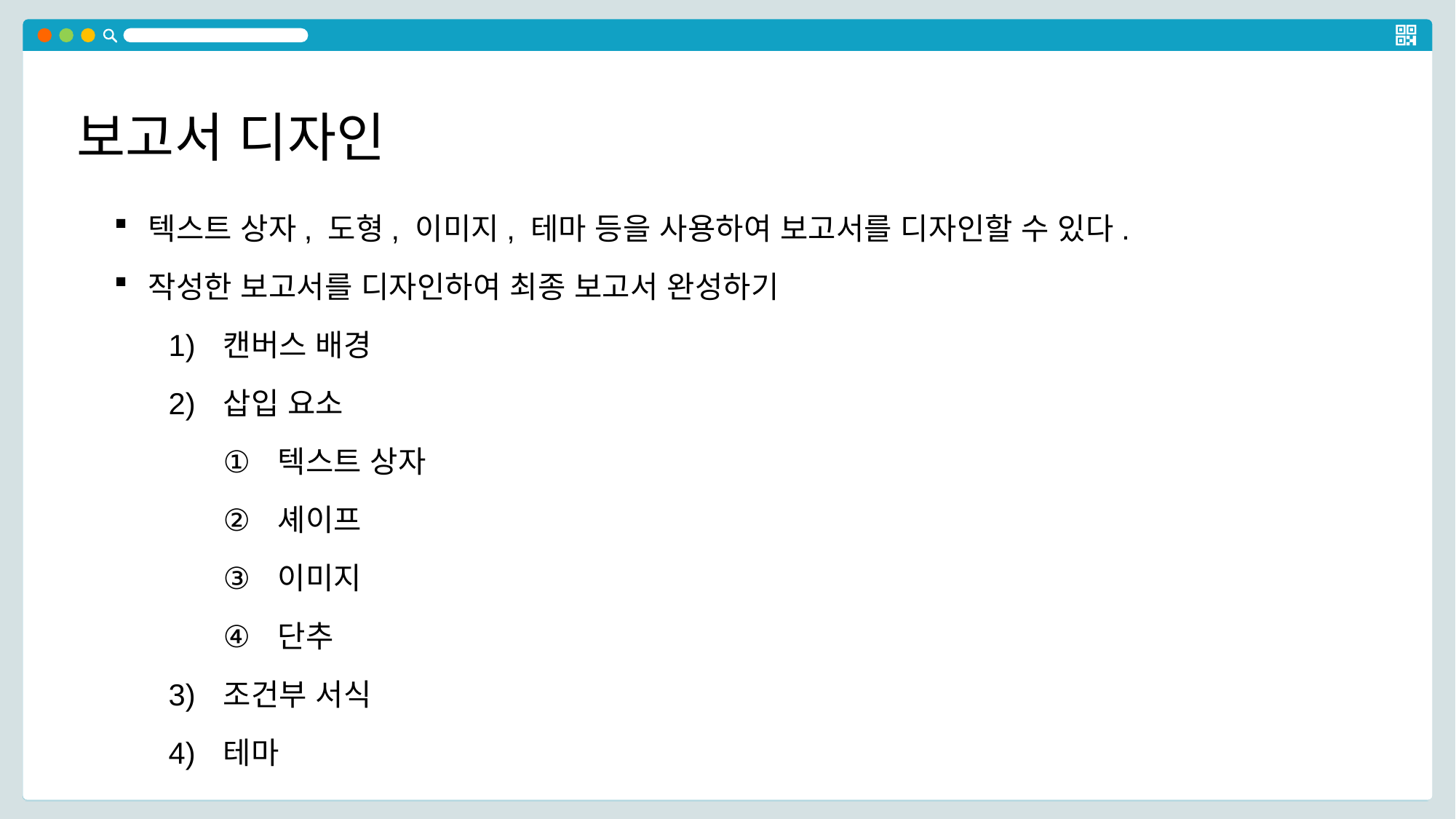

보고서 디자인
텍스트 상자, 도형, 이미지, 테마 등을 사용하여 보고서를 디자인할 수 있다.
작성한 보고서를 디자인하여 최종 보고서 완성하기
캔버스 배경
삽입 요소
텍스트 상자
셰이프
이미지
단추
조건부 서식
테마